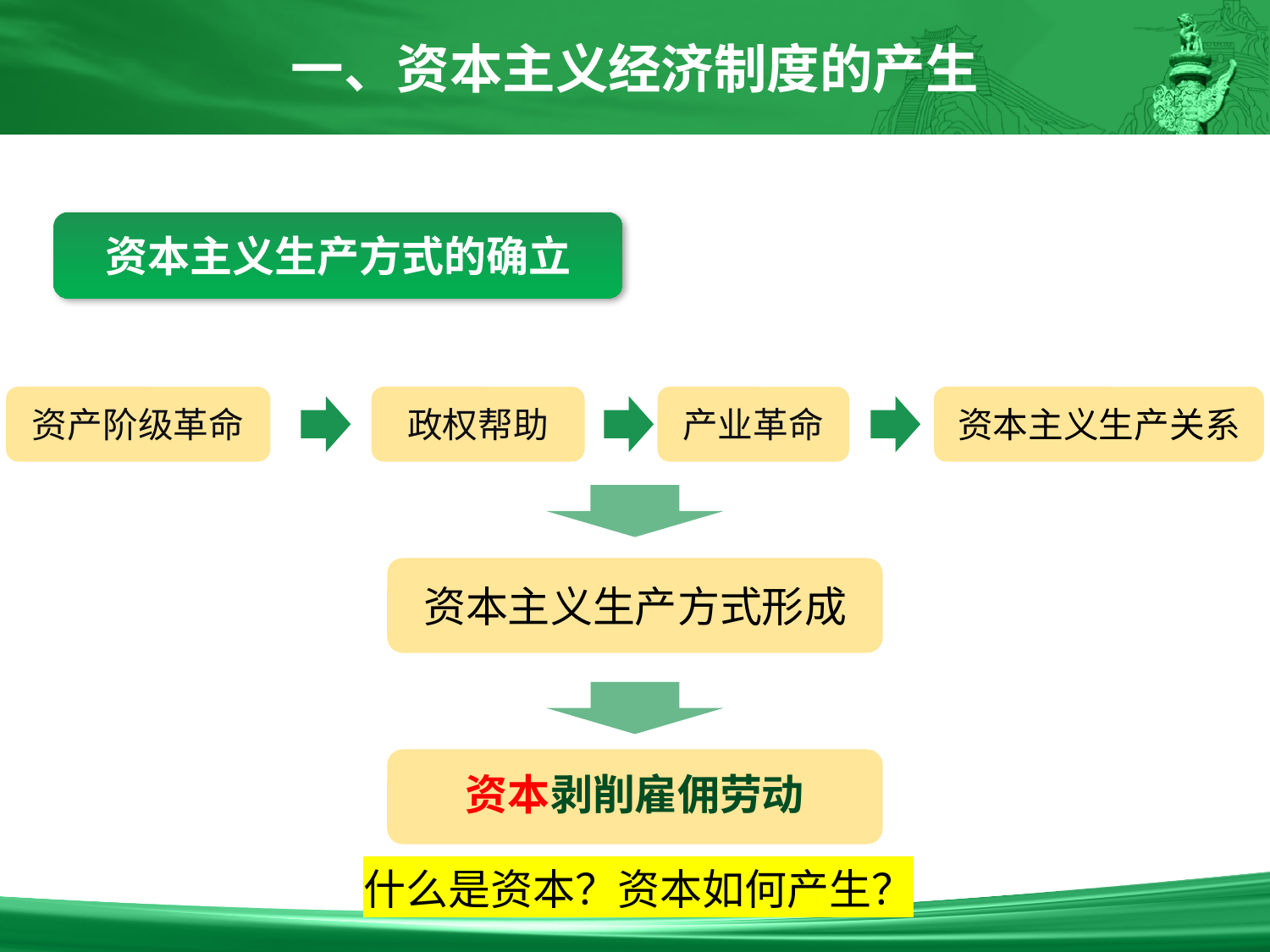

一、资本主义经济制度的产生
资本主义生产方式的确立
资产阶级革命
政权帮助
产业革命
资本主义生产关系

资本主义生产方式形成

资本剥削雇佣劳动
什么是资本？资本如何产生？